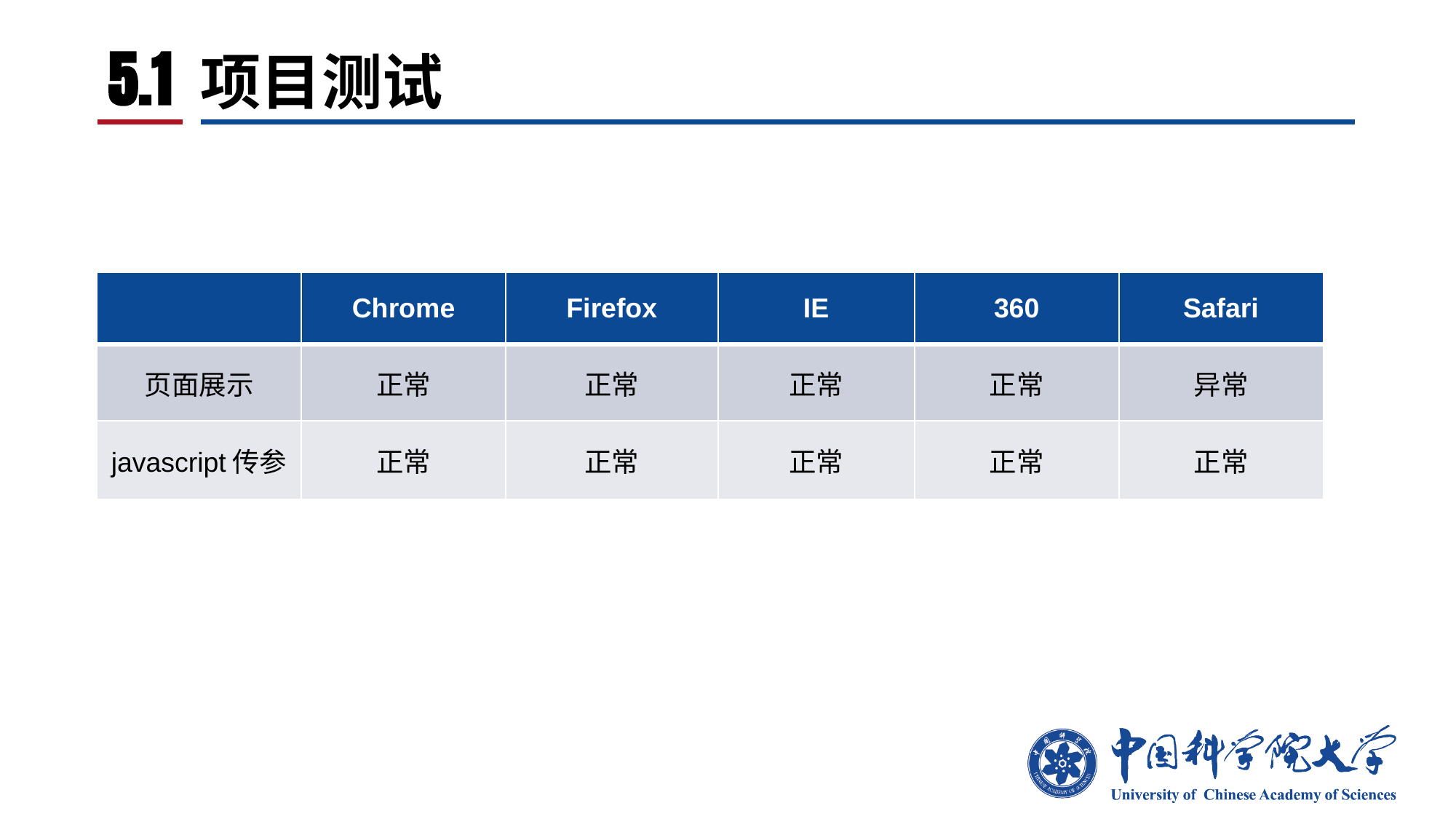

# 5.1 项目测试
|  | Chrome | Firefox | IE | 360 | Safari |
| --- | --- | --- | --- | --- | --- |
| 页面展示 | 正常 | 正常 | 正常 | 正常 | 异常 |
| javascript传参 | 正常 | 正常 | 正常 | 正常 | 正常 |